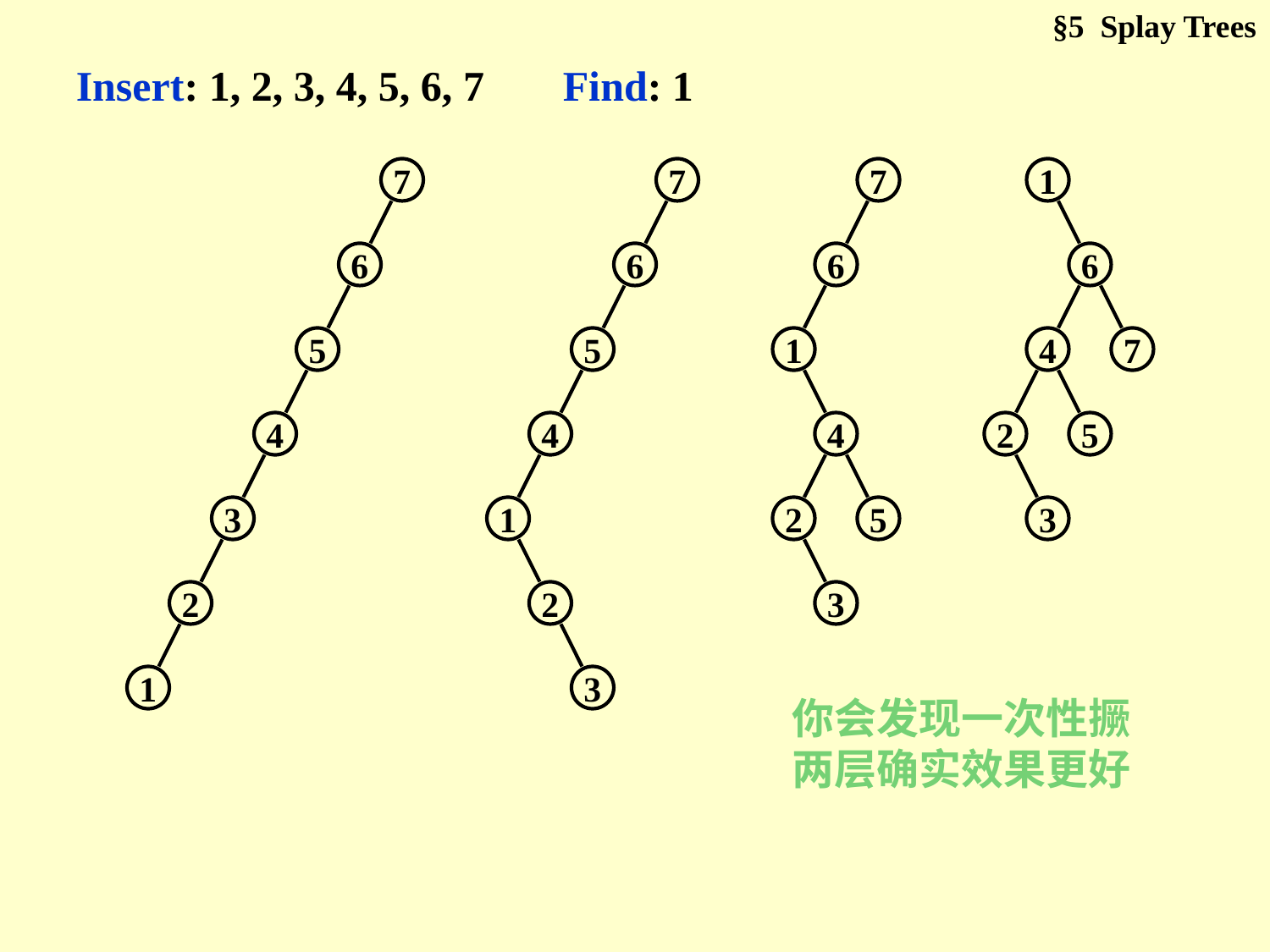

§5  Splay Trees
Insert: 1, 2, 3, 4, 5, 6, 7
Find: 1
7

6

5

4

3

2

1
7

6

5

4

1

2

3
7

6

1

4

5

2

3
1

6

7

4

2
5

3
你会发现一次性撅两层确实效果更好